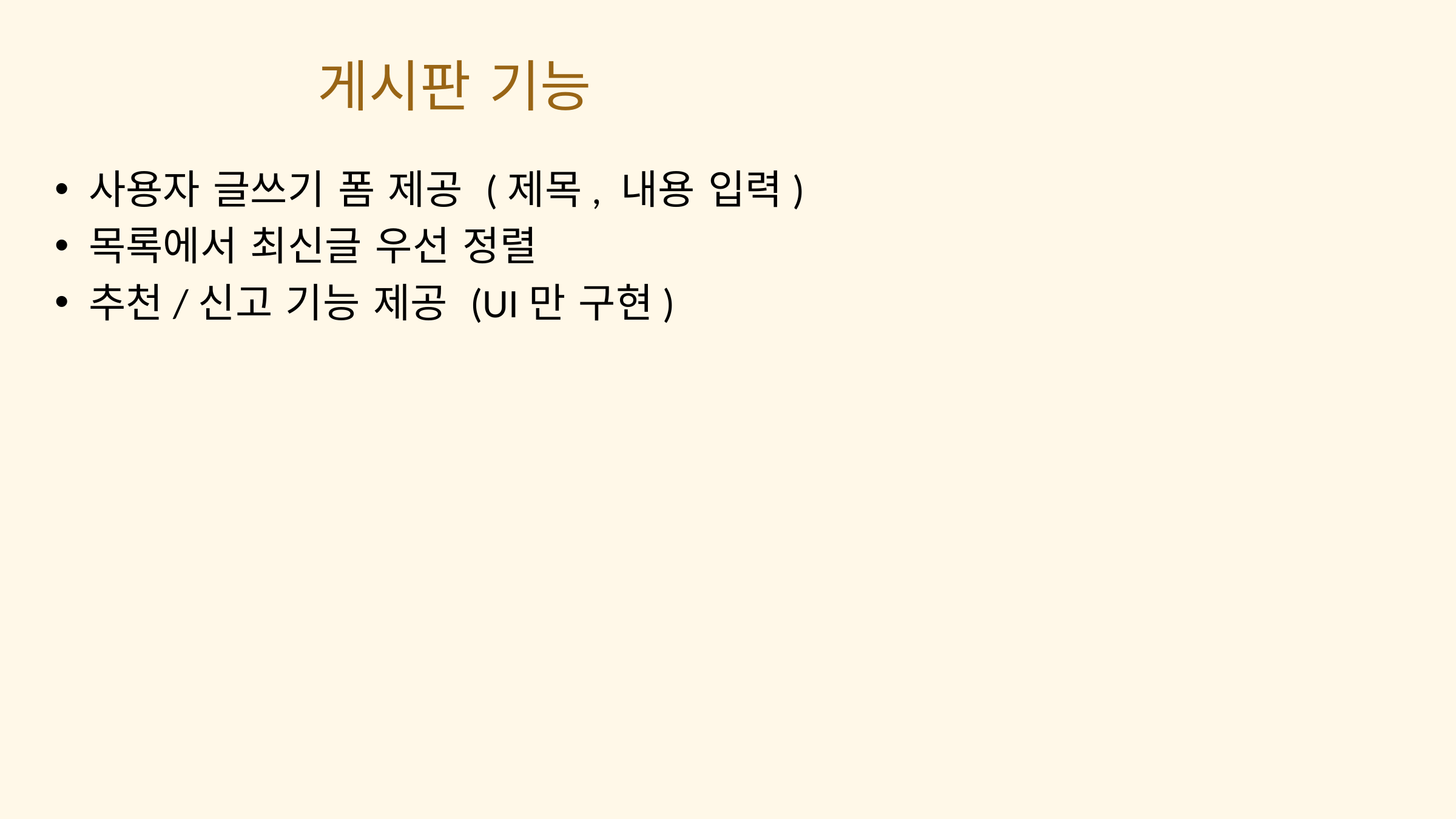

게시판 기능
사용자 글쓰기 폼 제공 (제목, 내용 입력)
목록에서 최신글 우선 정렬
추천/신고 기능 제공 (UI만 구현)